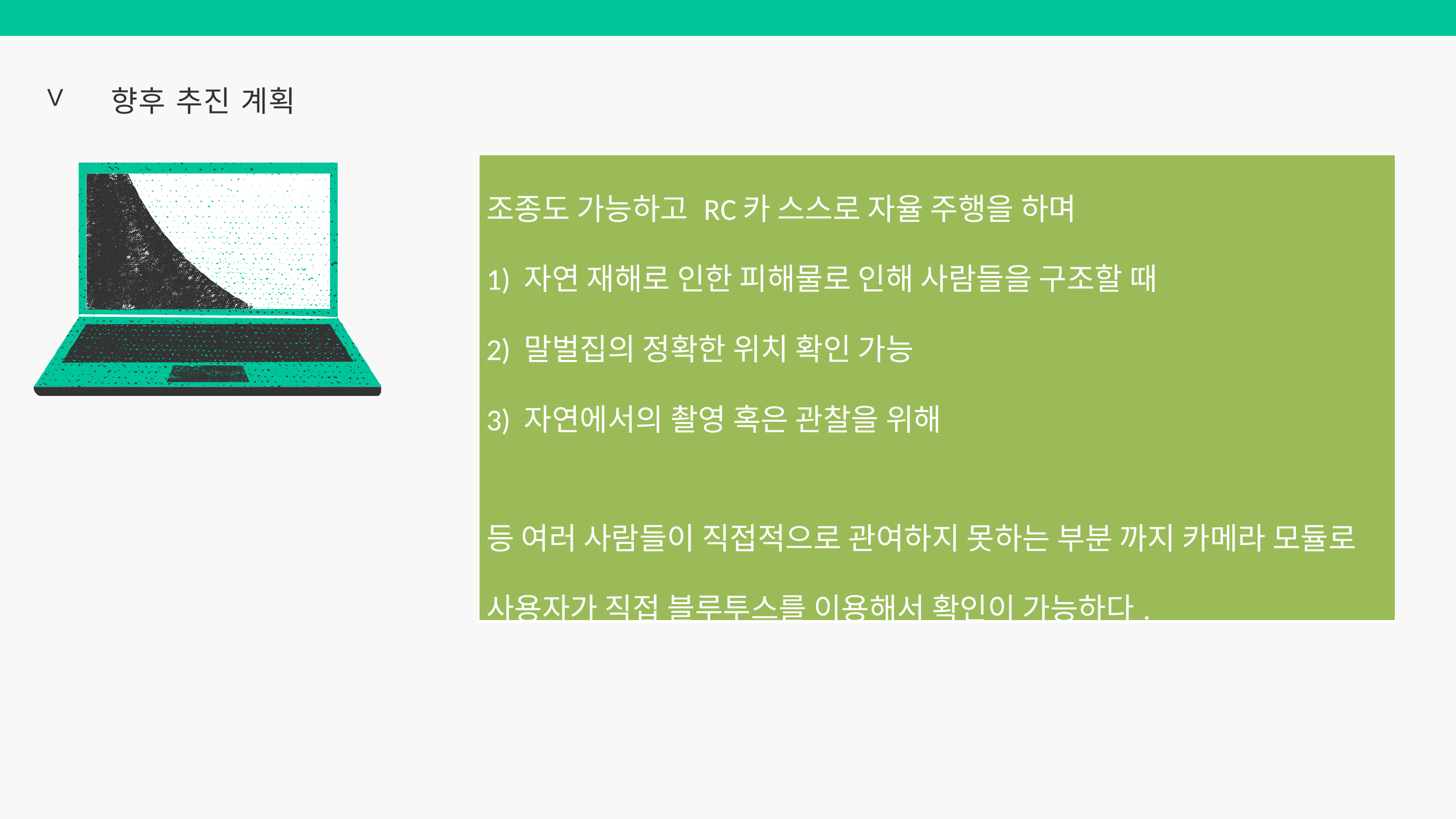

V
향후 추진 계획
| 조종도 가능하고 RC카 스스로 자율 주행을 하며 1) 자연 재해로 인한 피해물로 인해 사람들을 구조할 때 2) 말벌집의 정확한 위치 확인 가능 3) 자연에서의 촬영 혹은 관찰을 위해 등 여러 사람들이 직접적으로 관여하지 못하는 부분 까지 카메라 모듈로 사용자가 직접 블루투스를 이용해서 확인이 가능하다. |
| --- |